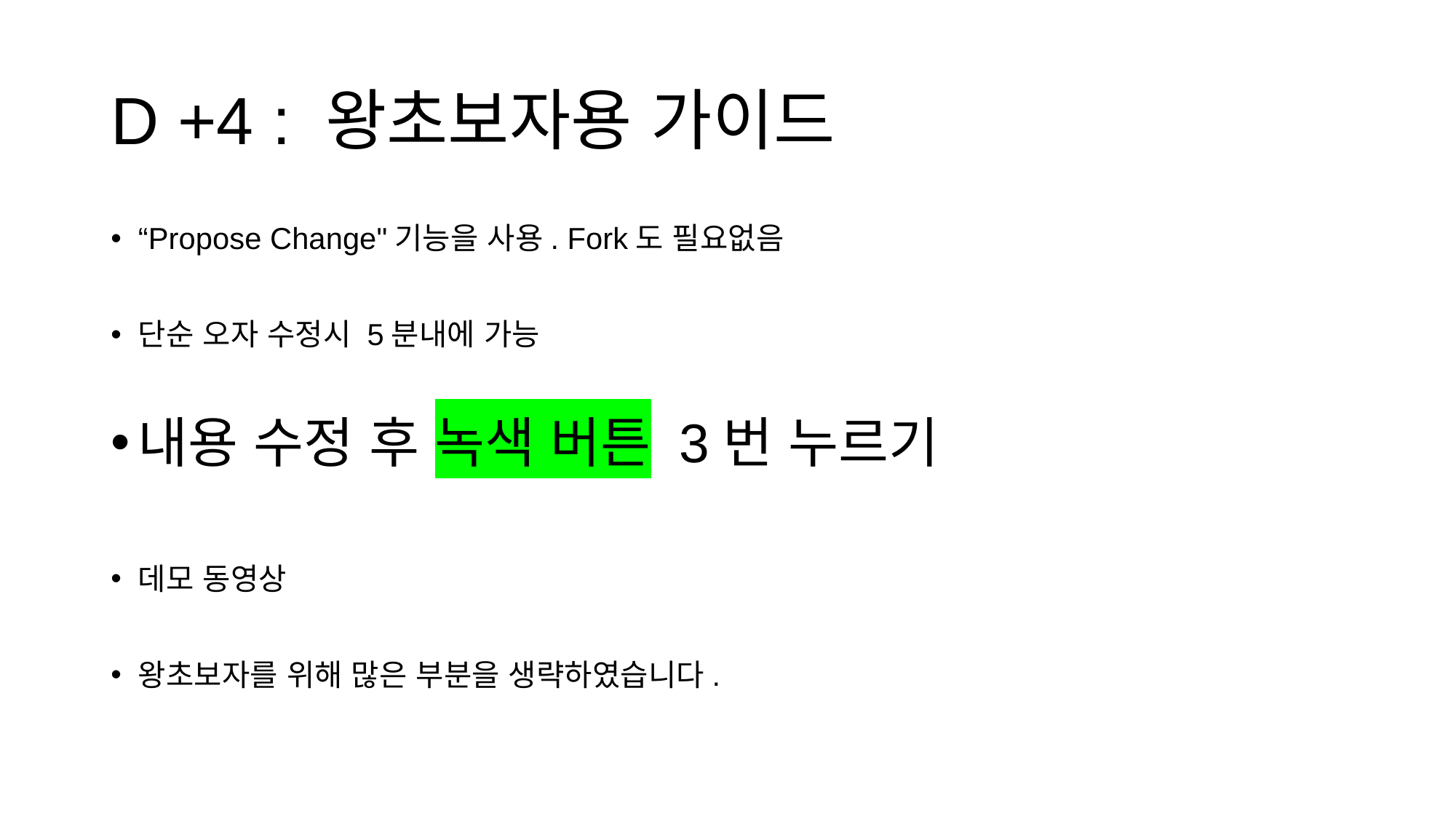

# D +4 : 왕초보자용 가이드
“Propose Change"기능을 사용. Fork도 필요없음

단순 오자 수정시 5분내에 가능

내용 수정 후 녹색 버튼 3번 누르기

데모 동영상

왕초보자를 위해 많은 부분을 생략하였습니다.